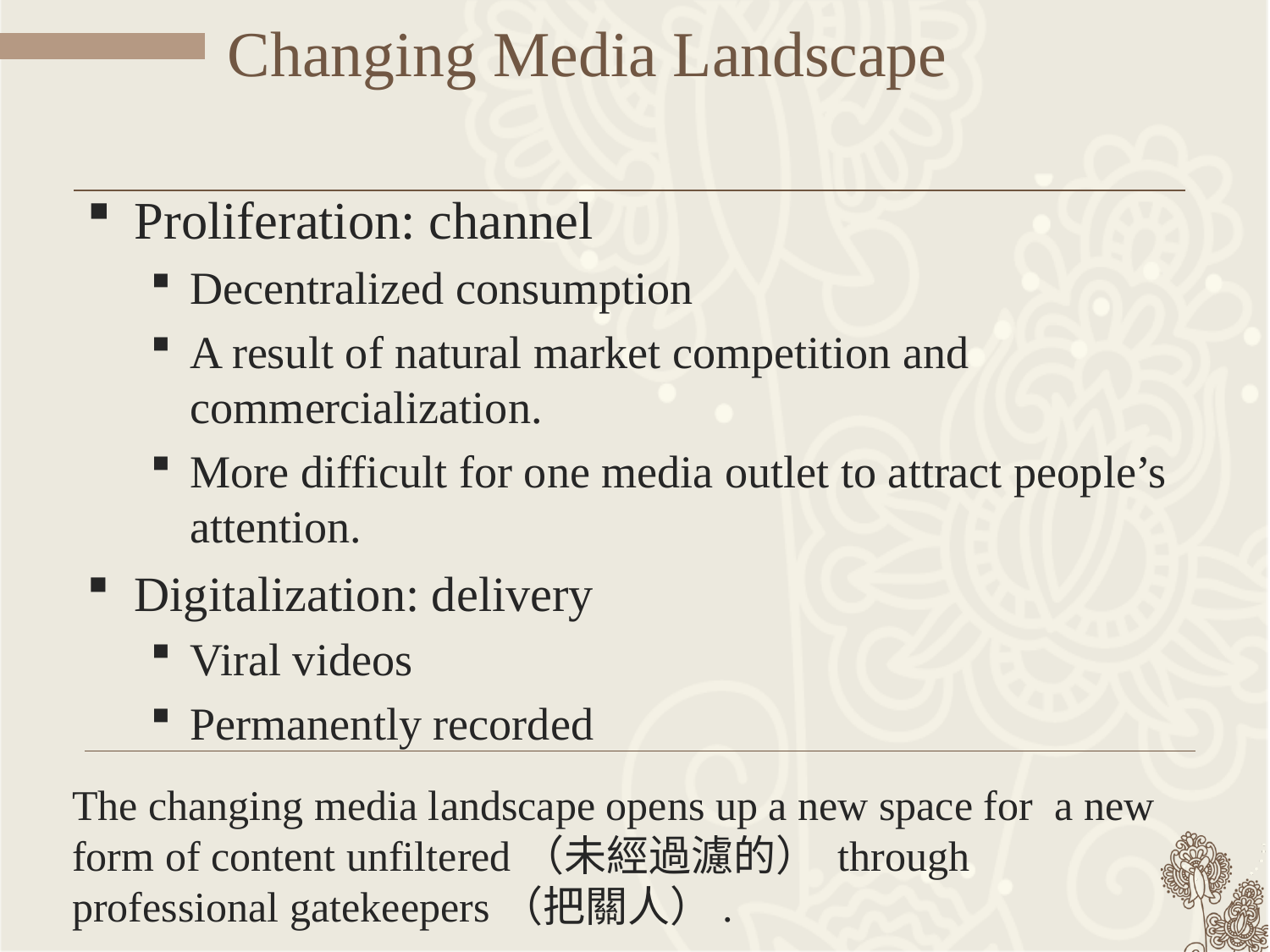

# Changing Media Landscape
Proliferation: channel
Decentralized consumption
A result of natural market competition and commercialization.
More difficult for one media outlet to attract people’s attention.
Digitalization: delivery
Viral videos
Permanently recorded
The changing media landscape opens up a new space for  a new form of content unfiltered（未經過濾的） through professional gatekeepers（把關人）.